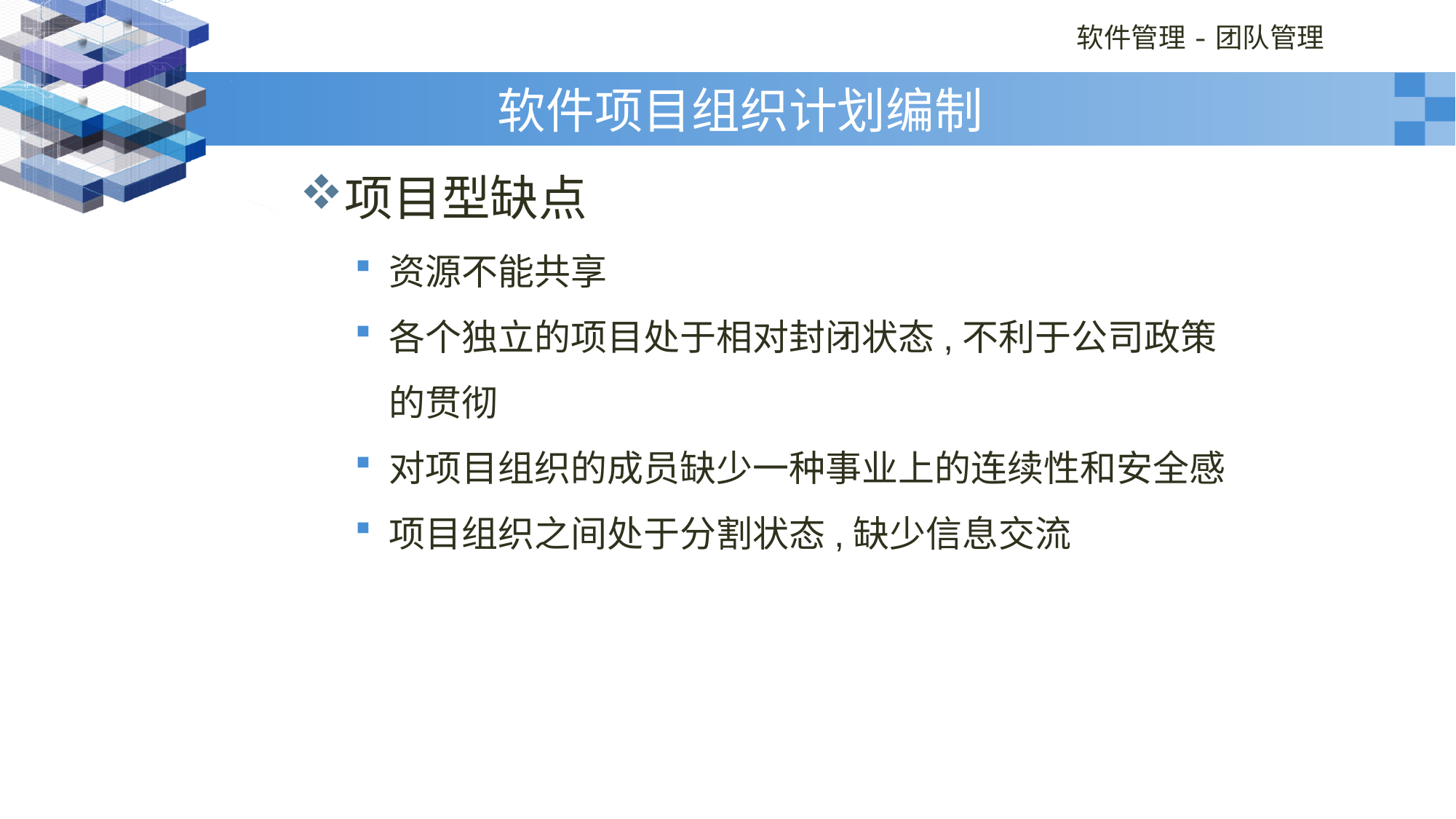

# 软件项目组织计划编制
项目型缺点
资源不能共享
各个独立的项目处于相对封闭状态,不利于公司政策的贯彻
对项目组织的成员缺少一种事业上的连续性和安全感
项目组织之间处于分割状态,缺少信息交流